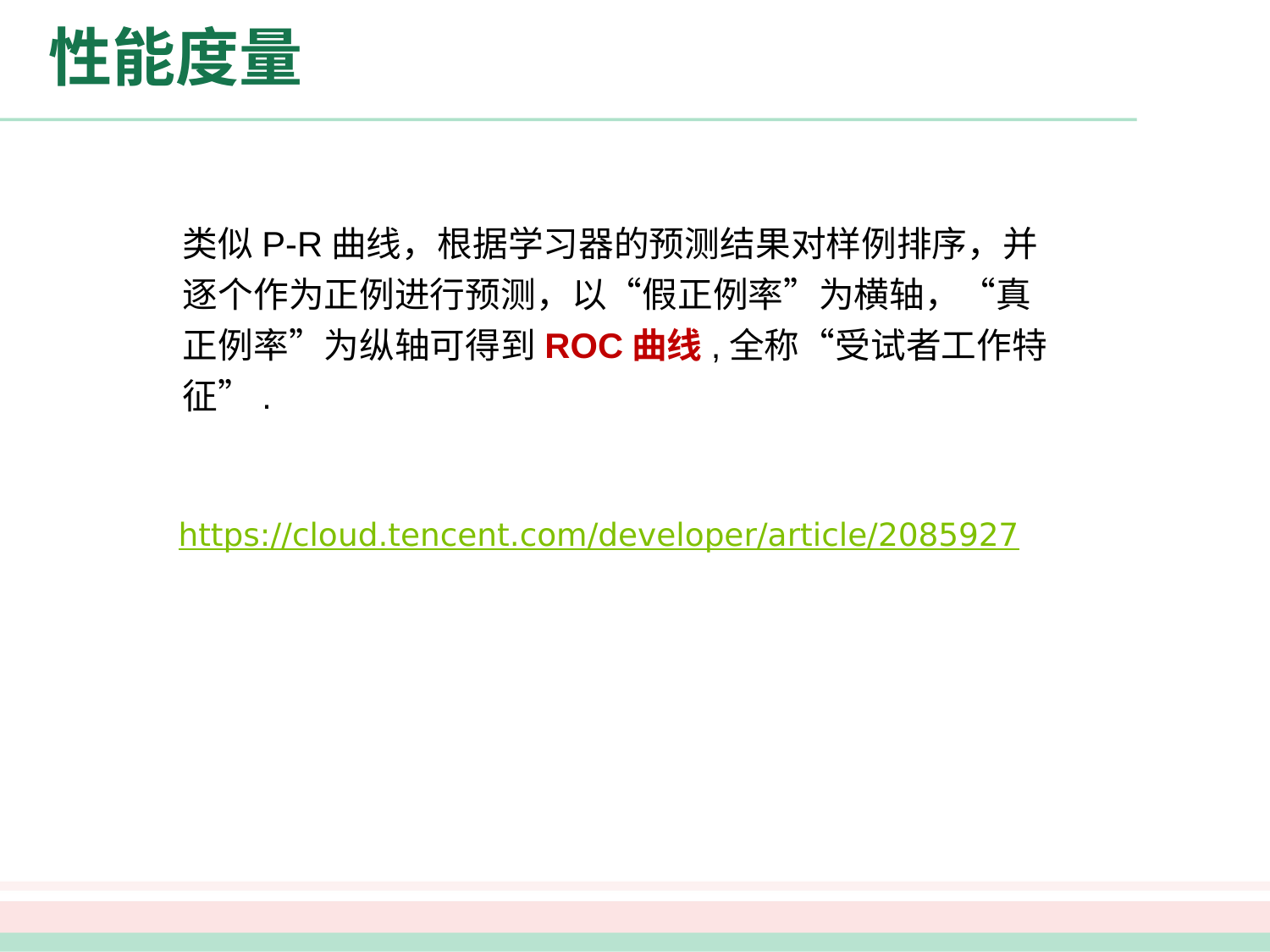

# 性能度量
类似P-R曲线，根据学习器的预测结果对样例排序，并逐个作为正例进行预测，以“假正例率”为横轴，“真正例率”为纵轴可得到ROC曲线,全称“受试者工作特征”.

https://cloud.tencent.com/developer/article/2085927